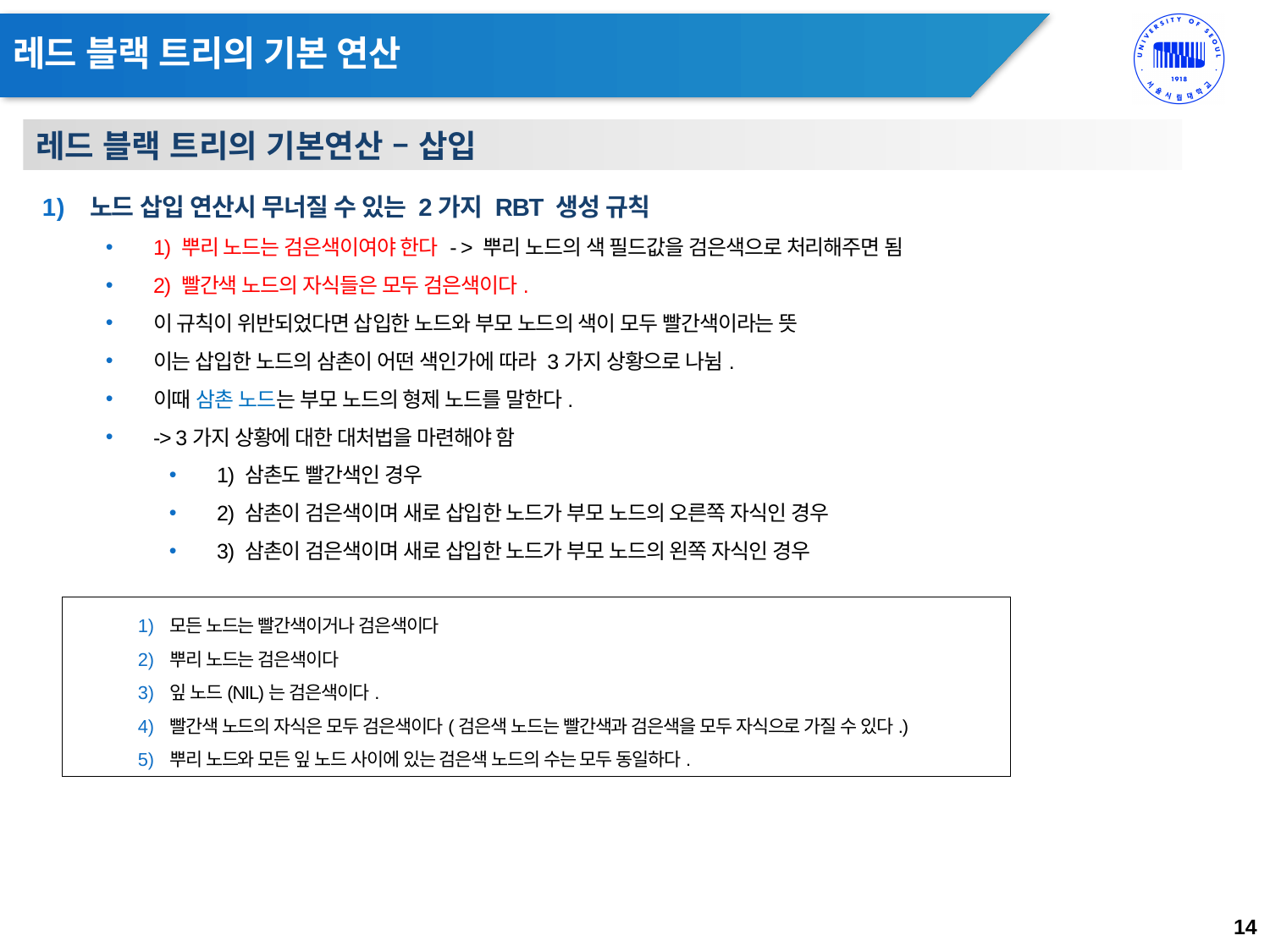

# 레드 블랙 트리의 기본 연산
레드 블랙 트리의 기본연산 – 삽입
노드 삽입 연산시 무너질 수 있는 2가지 RBT 생성 규칙
1) 뿌리 노드는 검은색이여야 한다 - > 뿌리 노드의 색 필드값을 검은색으로 처리해주면 됨
2) 빨간색 노드의 자식들은 모두 검은색이다.
이 규칙이 위반되었다면 삽입한 노드와 부모 노드의 색이 모두 빨간색이라는 뜻
이는 삽입한 노드의 삼촌이 어떤 색인가에 따라 3가지 상황으로 나뉨.
이때 삼촌 노드는 부모 노드의 형제 노드를 말한다.
-> 3가지 상황에 대한 대처법을 마련해야 함
1) 삼촌도 빨간색인 경우
2) 삼촌이 검은색이며 새로 삽입한 노드가 부모 노드의 오른쪽 자식인 경우
3) 삼촌이 검은색이며 새로 삽입한 노드가 부모 노드의 왼쪽 자식인 경우

모든 노드는 빨간색이거나 검은색이다
뿌리 노드는 검은색이다
잎 노드(NIL)는 검은색이다.
빨간색 노드의 자식은 모두 검은색이다(검은색 노드는 빨간색과 검은색을 모두 자식으로 가질 수 있다.)
뿌리 노드와 모든 잎 노드 사이에 있는 검은색 노드의 수는 모두 동일하다.
14